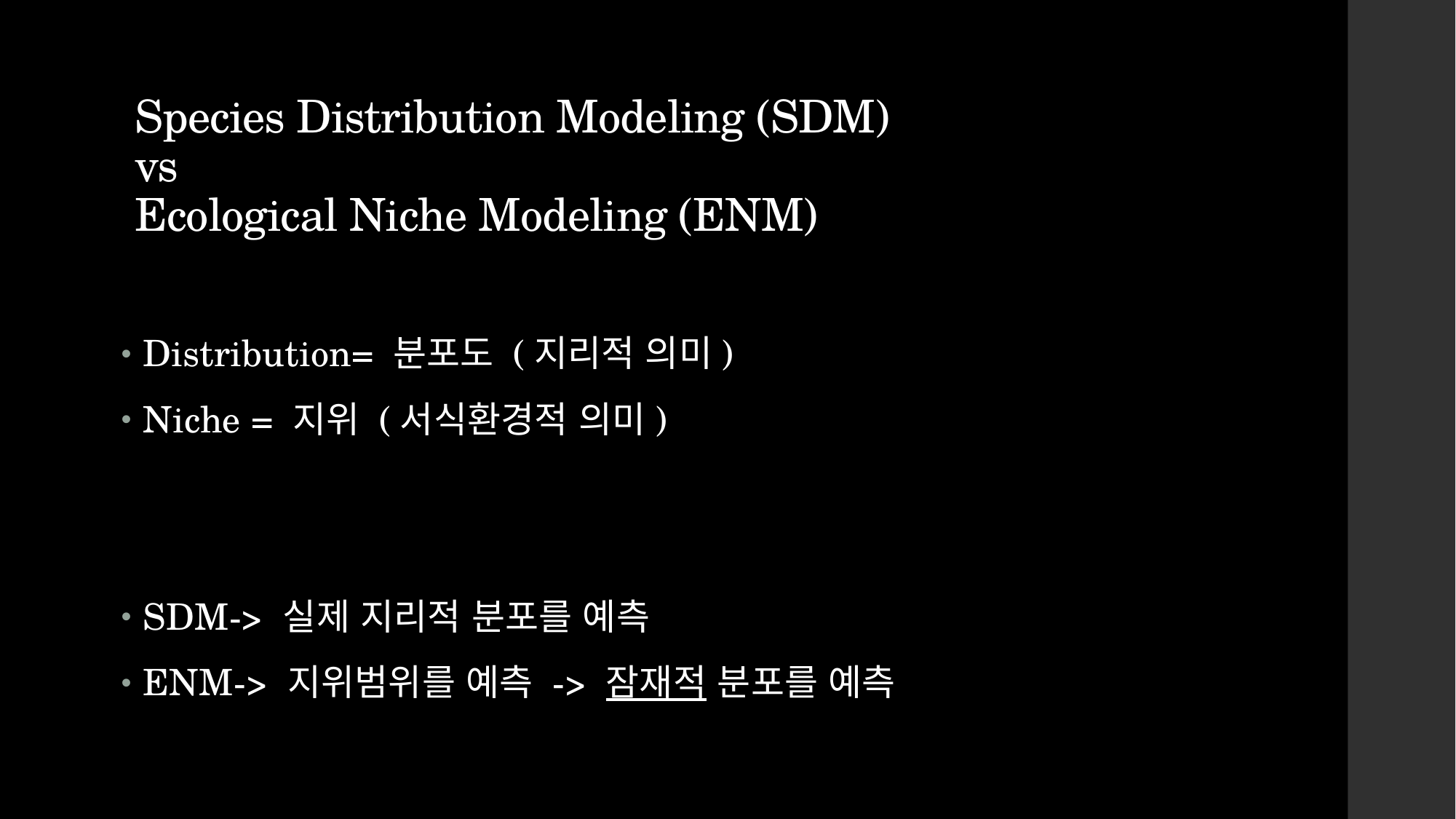

# Species Distribution Modeling (SDM) vs Ecological Niche Modeling (ENM)
Distribution= 분포도 (지리적 의미)
Niche = 지위 (서식환경적 의미)

SDM-> 실제 지리적 분포를 예측
ENM-> 지위범위를 예측 -> 잠재적 분포를 예측